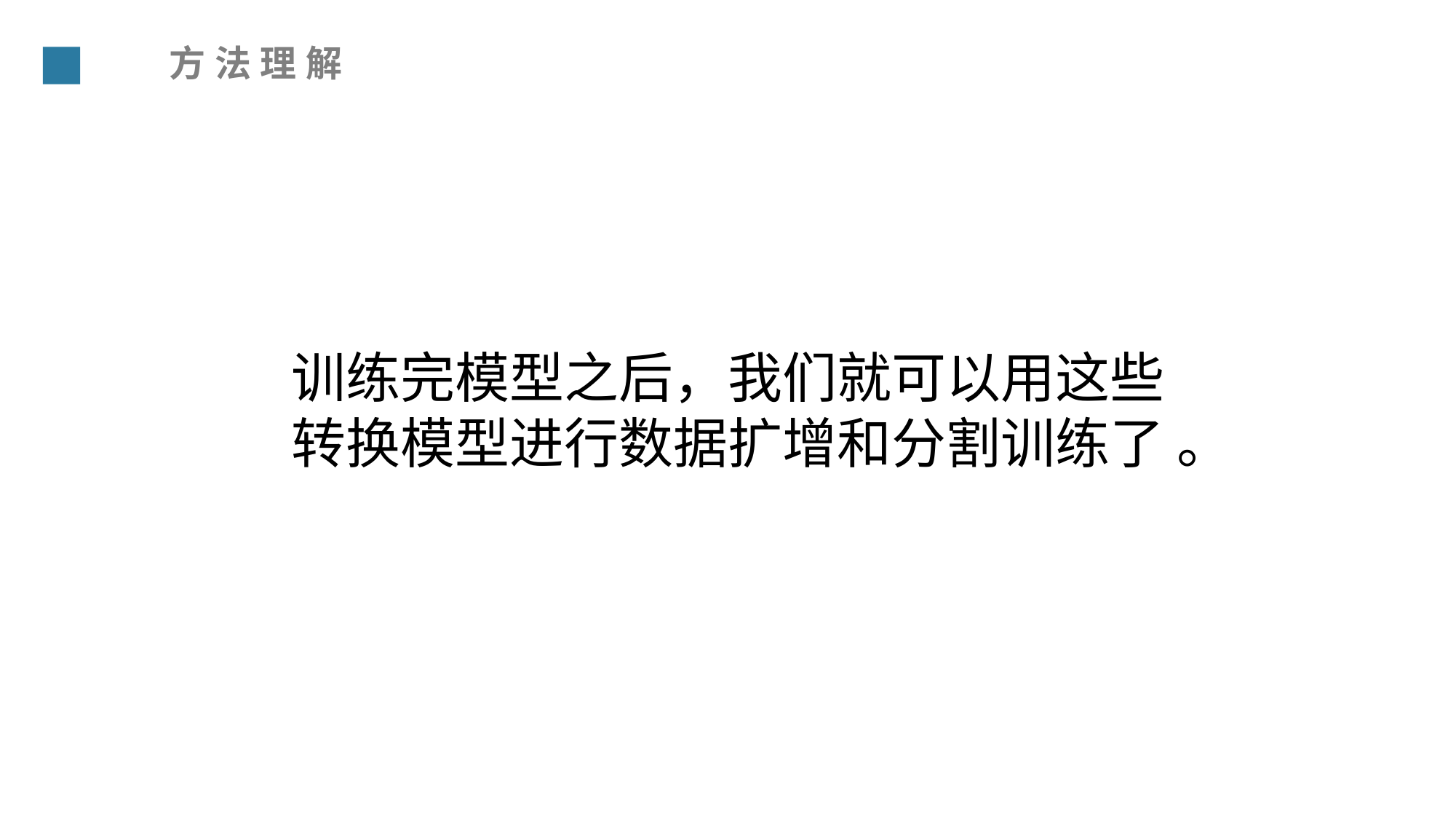

方法理解

训练完模型之后，我们就可以用这些转换模型进行数据扩增和分割训练了 。